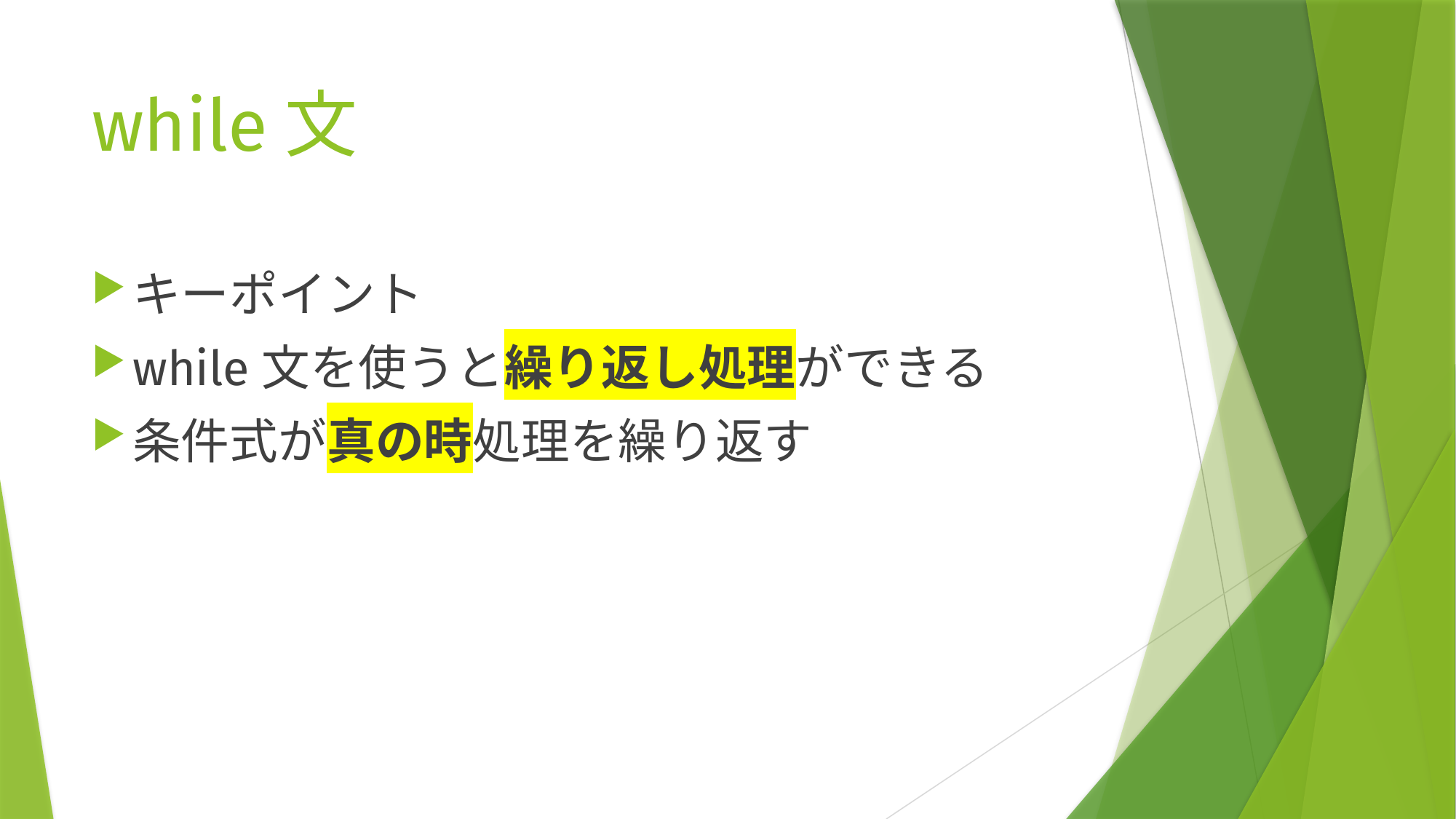

# while文
キーポイント
while文を使うと繰り返し処理ができる
条件式が真の時処理を繰り返す